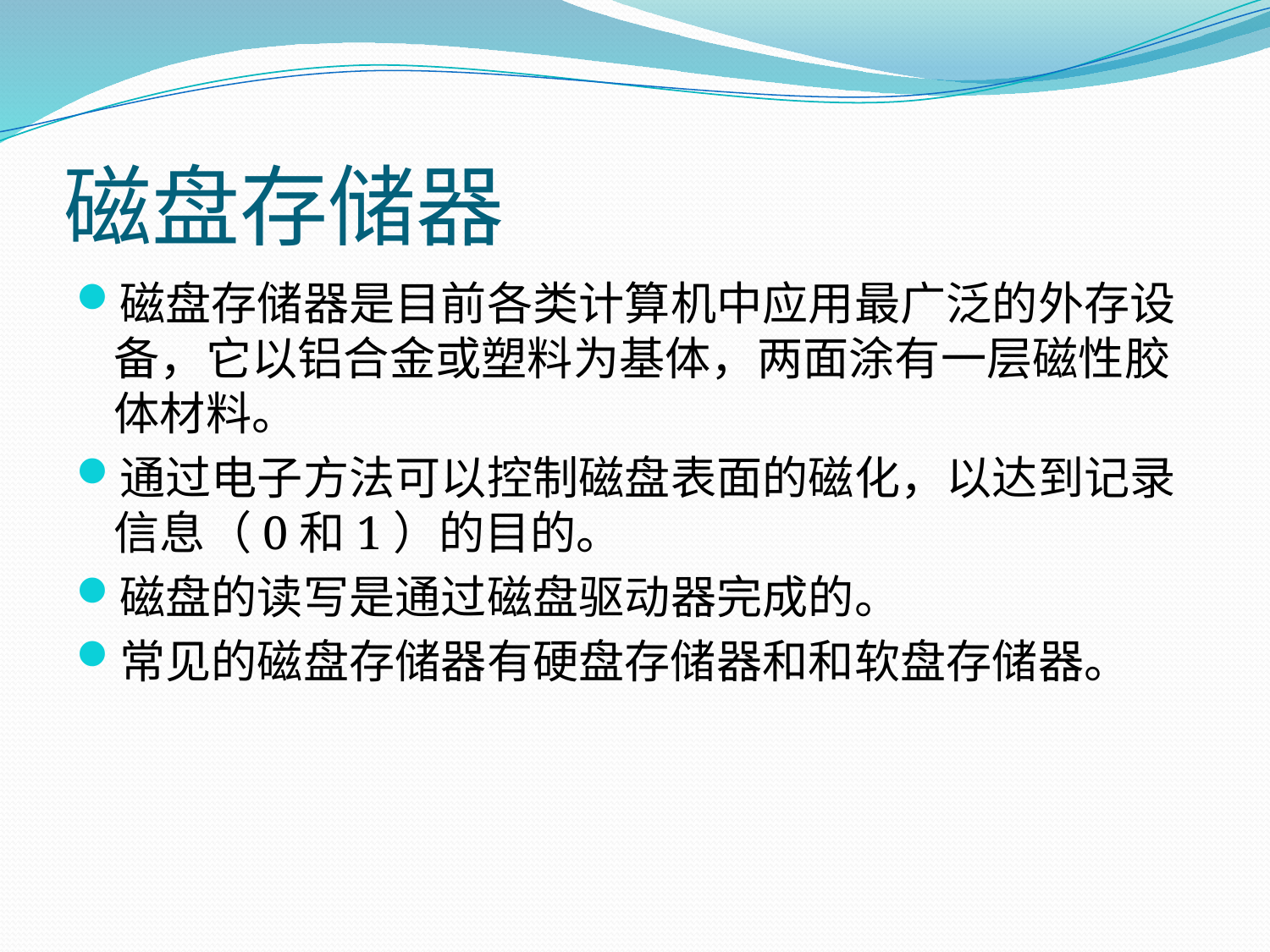

# 磁盘存储器
磁盘存储器是目前各类计算机中应用最广泛的外存设备，它以铝合金或塑料为基体，两面涂有一层磁性胶体材料。
通过电子方法可以控制磁盘表面的磁化，以达到记录信息（0和1）的目的。
磁盘的读写是通过磁盘驱动器完成的。
常见的磁盘存储器有硬盘存储器和和软盘存储器。